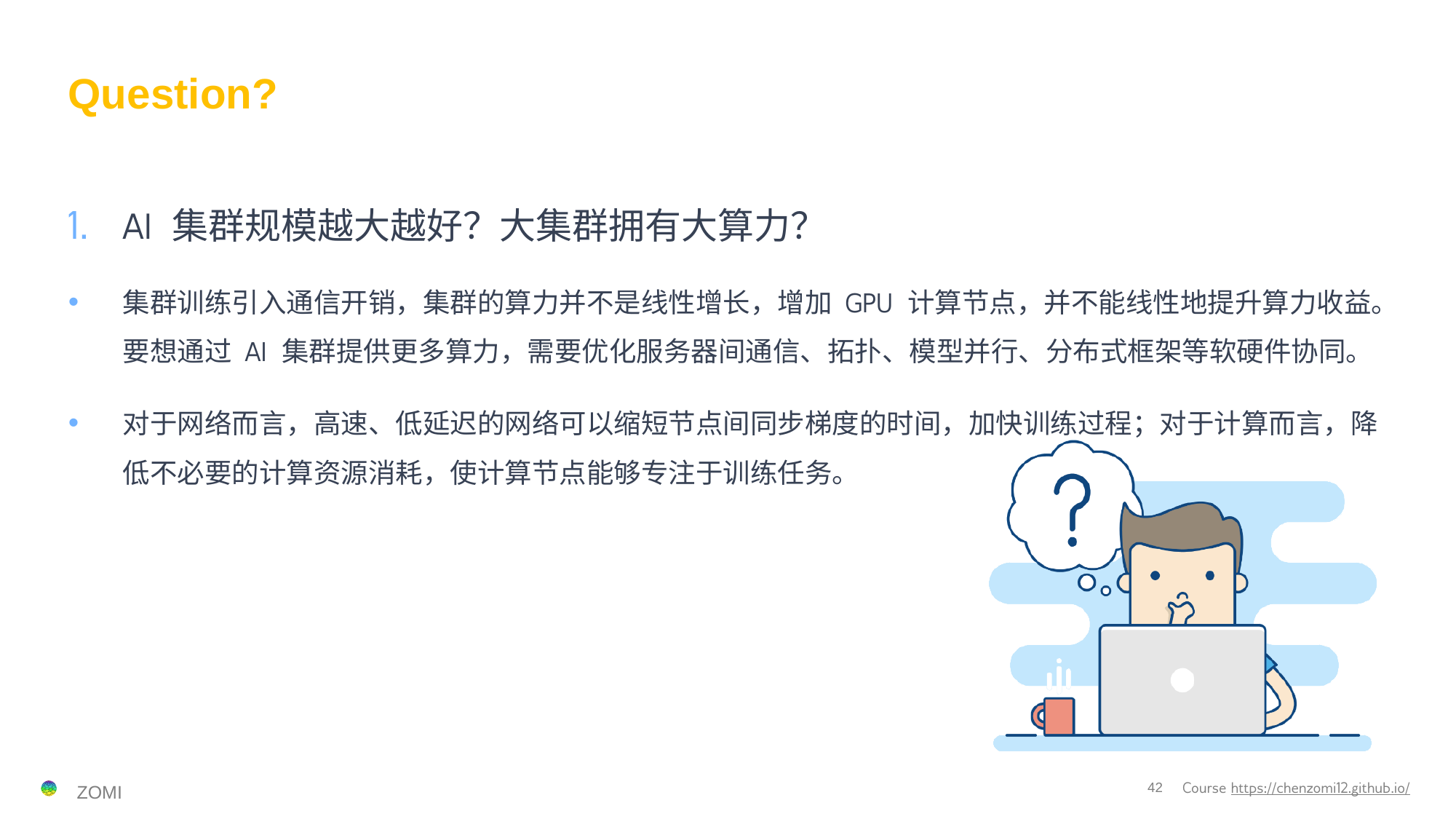

# Question?
AI 集群规模越大越好？大集群拥有大算力？
集群训练引入通信开销，集群的算力并不是线性增长，增加 GPU 计算节点，并不能线性地提升算力收益。要想通过 AI 集群提供更多算力，需要优化服务器间通信、拓扑、模型并行、分布式框架等软硬件协同。
对于网络而言，高速、低延迟的网络可以缩短节点间同步梯度的时间，加快训练过程；对于计算而言，降低不必要的计算资源消耗，使计算节点能够专注于训练任务。